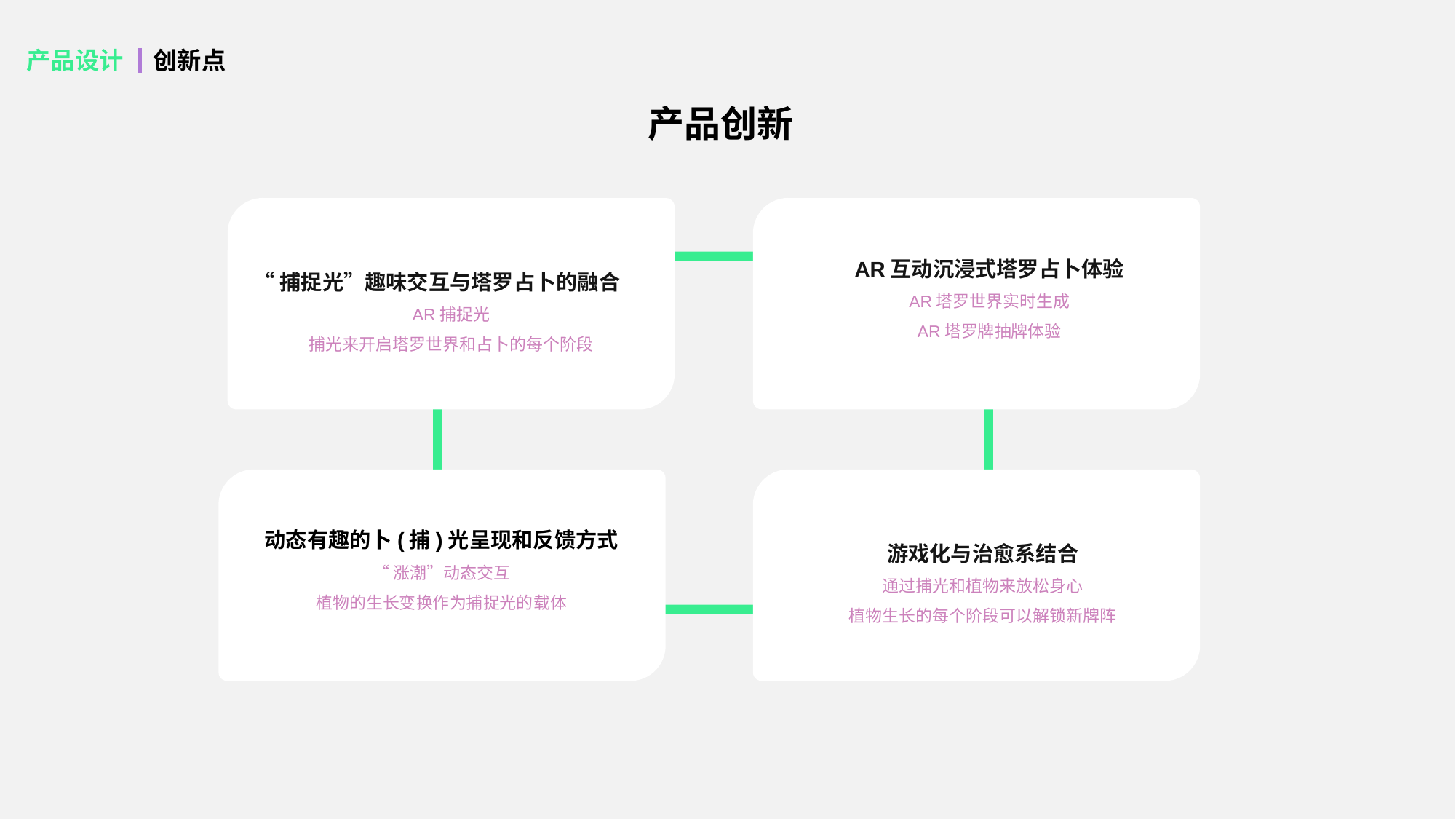

产品设计
产品创新
创新点

AR互动沉浸式塔罗占卜体验
AR塔罗世界实时生成
AR塔罗牌抽牌体验
“捕捉光”趣味交互与塔罗占卜的融合
AR捕捉光
捕光来开启塔罗世界和占卜的每个阶段

动态有趣的卜(捕)光呈现和反馈方式
“涨潮”动态交互
植物的生长变换作为捕捉光的载体
游戏化与治愈系结合
通过捕光和植物来放松身心
植物生长的每个阶段可以解锁新牌阵